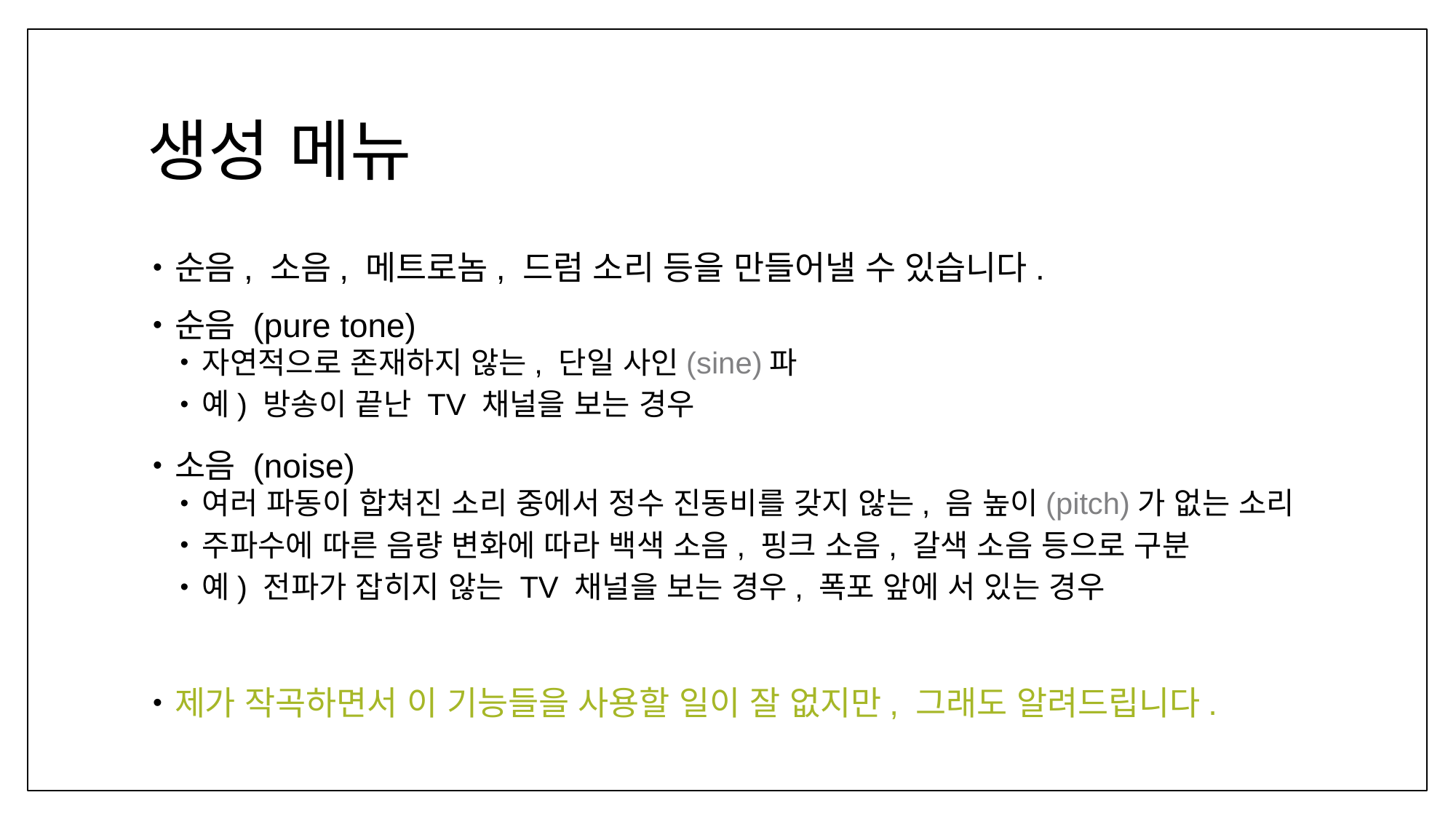

# 생성 메뉴
순음, 소음, 메트로놈, 드럼 소리 등을 만들어낼 수 있습니다.
순음 (pure tone)
자연적으로 존재하지 않는, 단일 사인(sine)파
예) 방송이 끝난 TV 채널을 보는 경우
소음 (noise)
여러 파동이 합쳐진 소리 중에서 정수 진동비를 갖지 않는, 음 높이(pitch)가 없는 소리
주파수에 따른 음량 변화에 따라 백색 소음, 핑크 소음, 갈색 소음 등으로 구분
예) 전파가 잡히지 않는 TV 채널을 보는 경우, 폭포 앞에 서 있는 경우

제가 작곡하면서 이 기능들을 사용할 일이 잘 없지만, 그래도 알려드립니다.